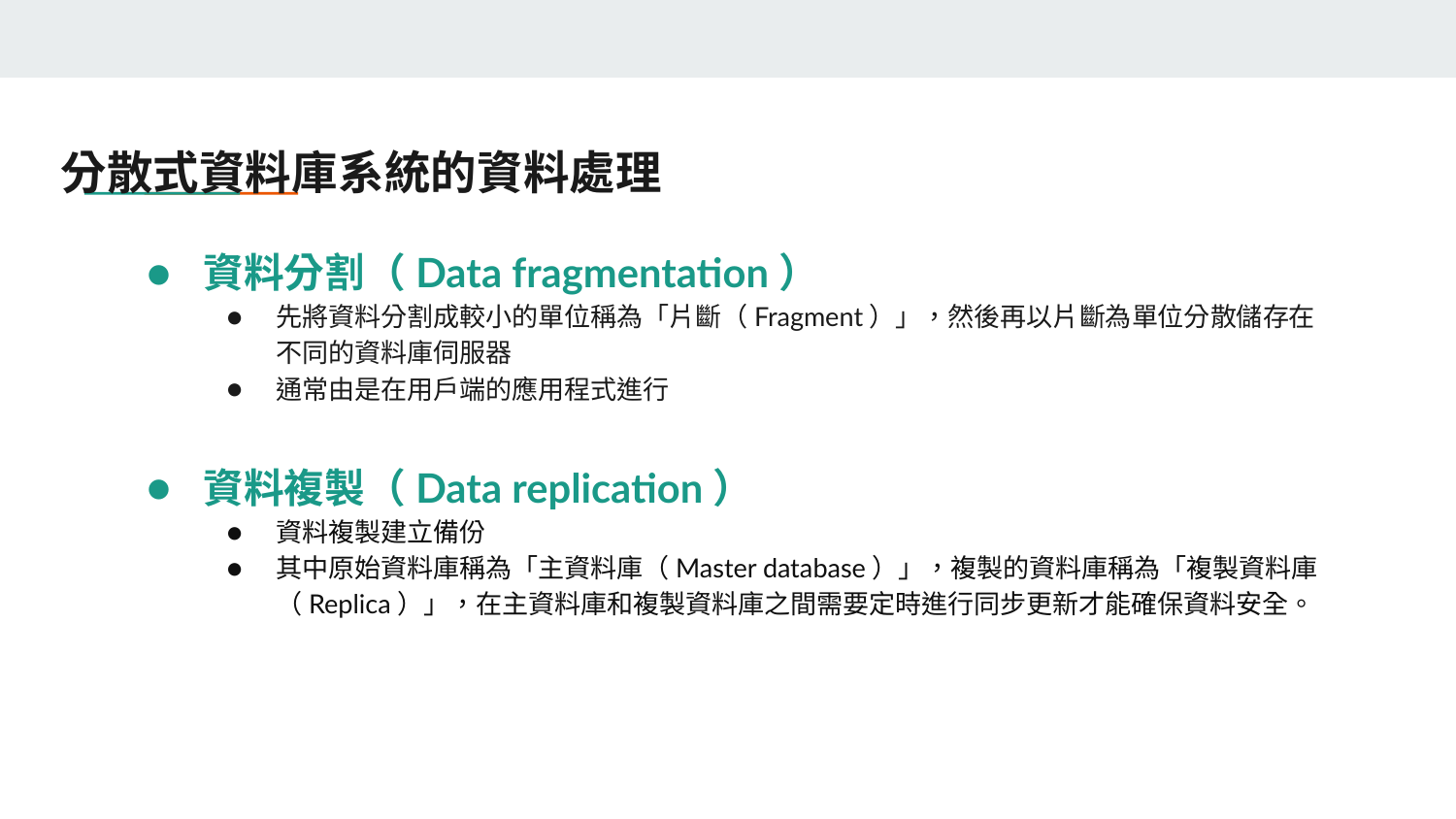

# 分散式資料庫系統的資料處理

資料分割（Data fragmentation）
先將資料分割成較小的單位稱為「片斷（Fragment）」，然後再以片斷為單位分散儲存在不同的資料庫伺服器
通常由是在用戶端的應用程式進行

資料複製（Data replication）
資料複製建立備份
其中原始資料庫稱為「主資料庫（Master database）」，複製的資料庫稱為「複製資料庫（Replica）」，在主資料庫和複製資料庫之間需要定時進行同步更新才能確保資料安全。